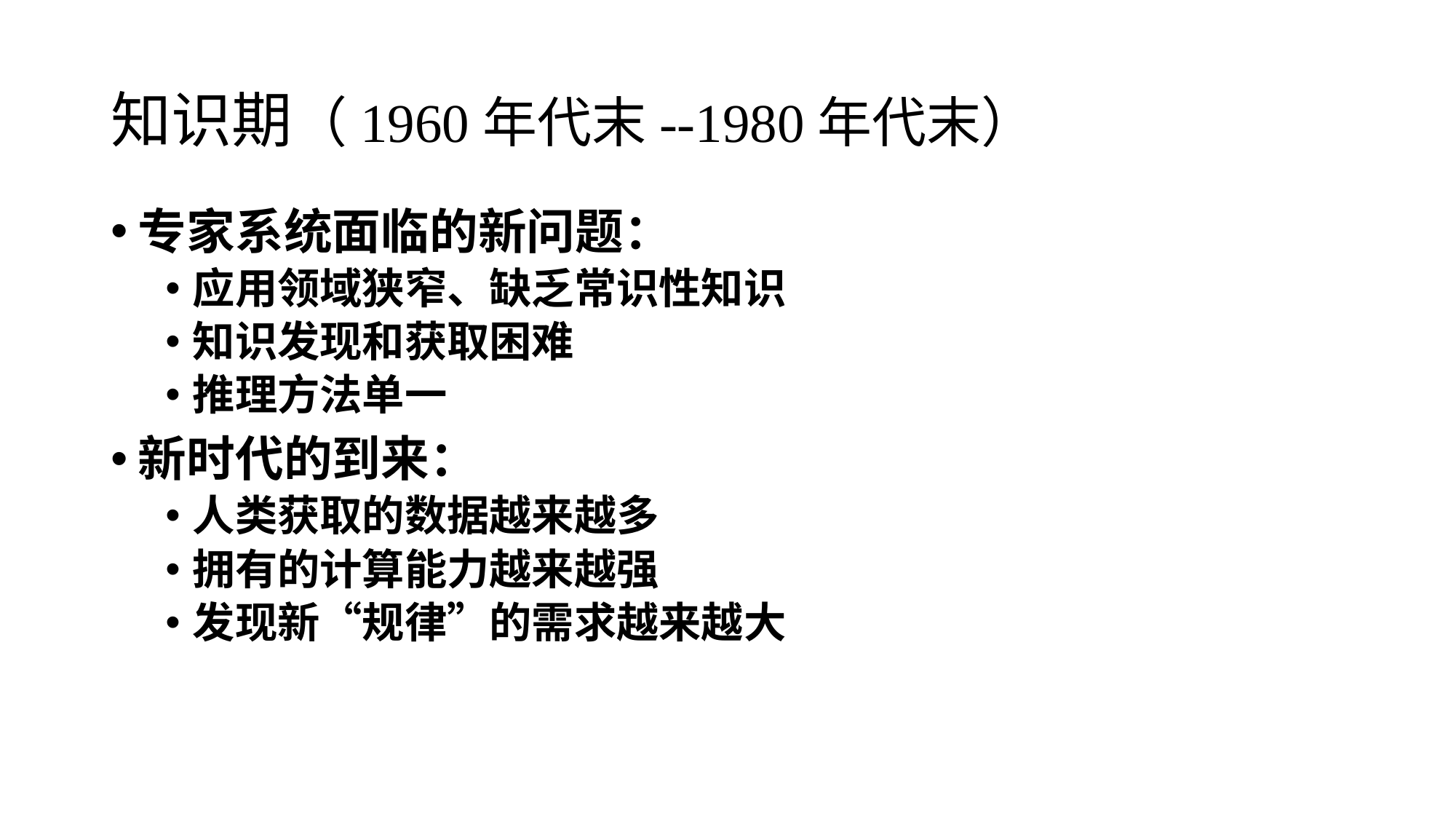

# 知识期（1960年代末--1980年代末）
专家系统面临的新问题：
应用领域狭窄、缺乏常识性知识
知识发现和获取困难
推理方法单一
新时代的到来：
人类获取的数据越来越多
拥有的计算能力越来越强
发现新“规律”的需求越来越大